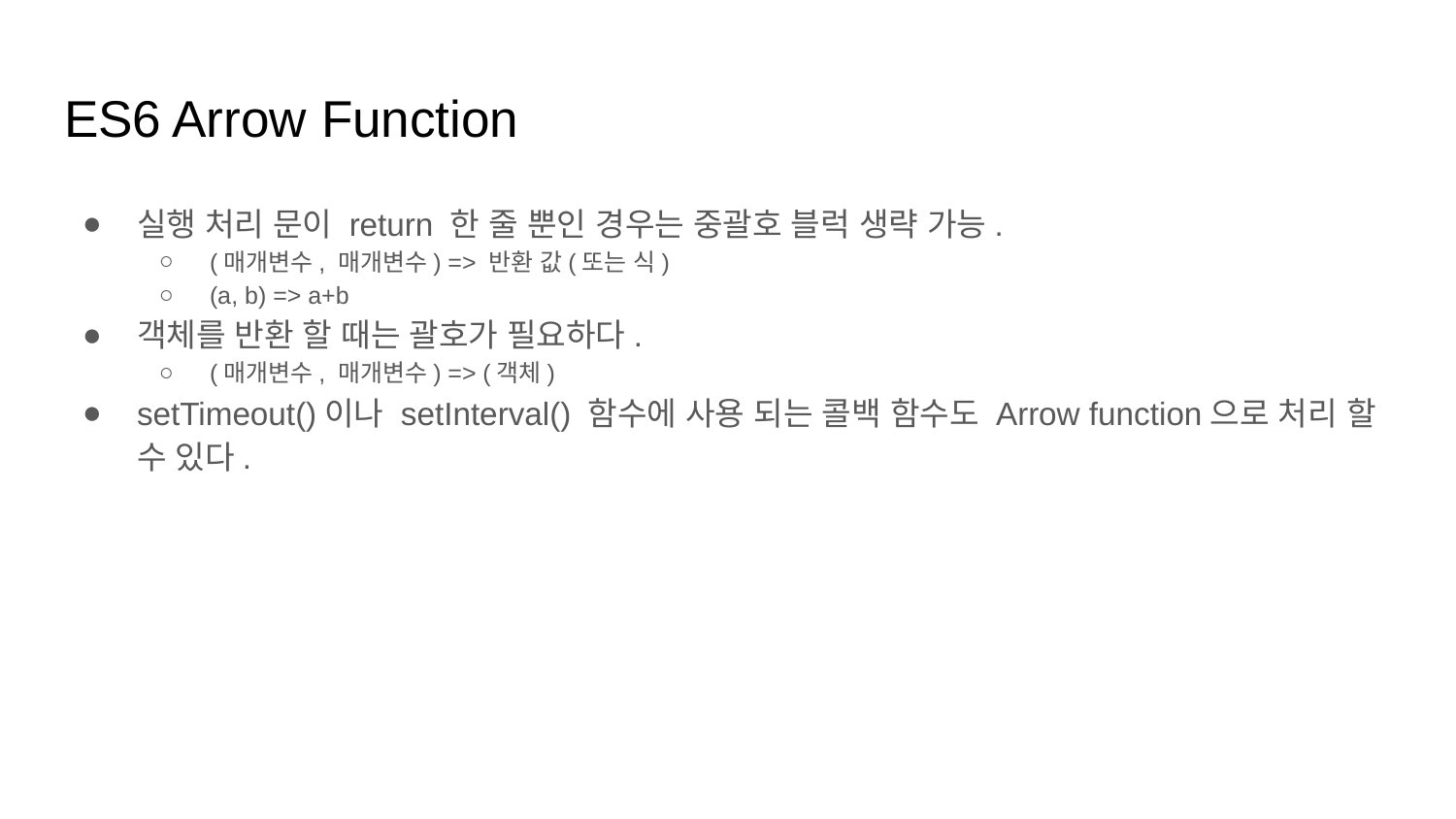

# ES6 Arrow Function
실행 처리 문이 return 한 줄 뿐인 경우는 중괄호 블럭 생략 가능.
(매개변수, 매개변수) => 반환 값(또는 식)
(a, b) => a+b
객체를 반환 할 때는 괄호가 필요하다.
(매개변수, 매개변수) => (객체)
setTimeout()이나 setInterval() 함수에 사용 되는 콜백 함수도 Arrow function으로 처리 할 수 있다.